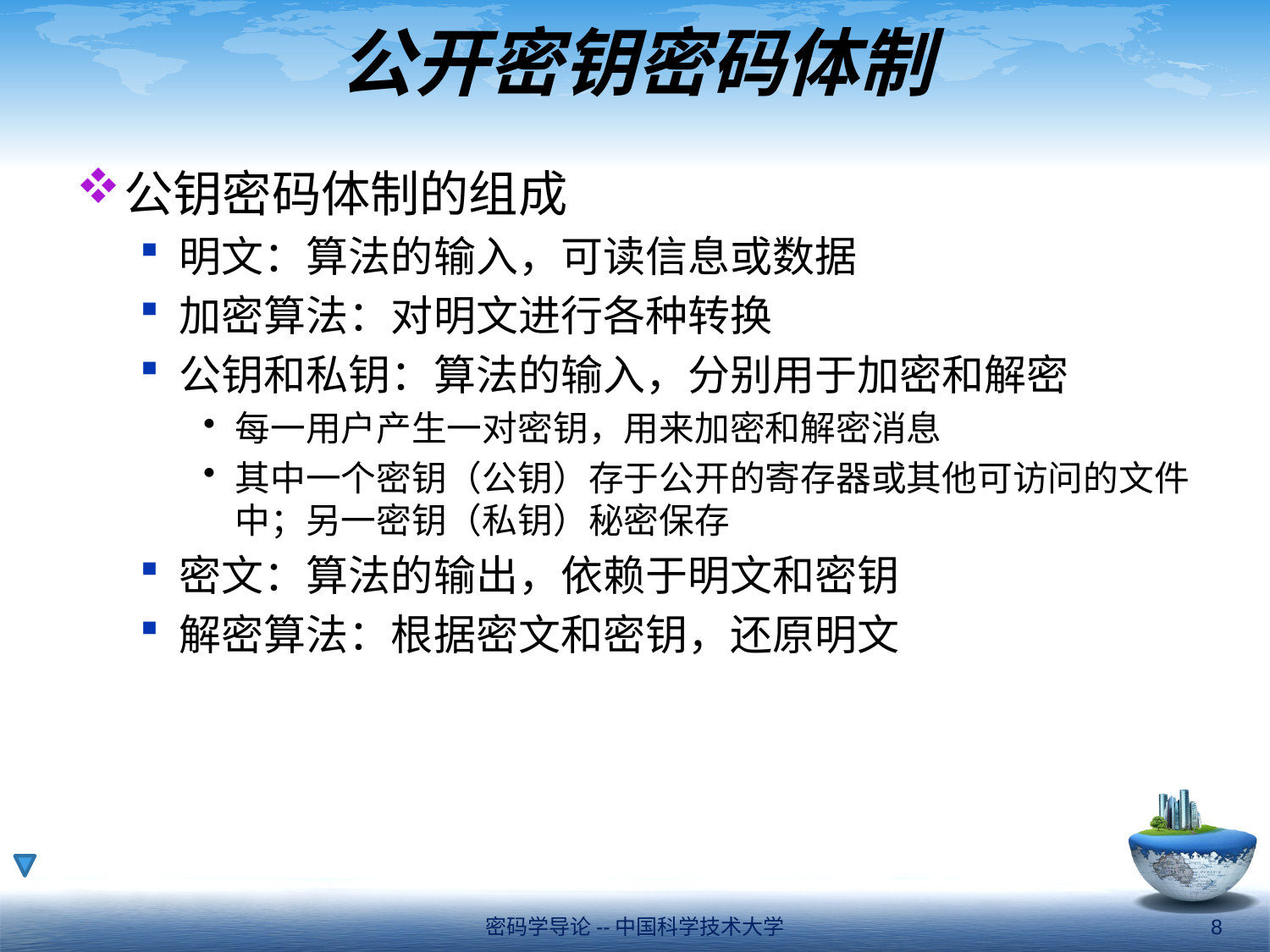

# 公开密钥密码体制
公钥密码体制的组成
明文：算法的输入，可读信息或数据
加密算法：对明文进行各种转换
公钥和私钥：算法的输入，分别用于加密和解密
每一用户产生一对密钥，用来加密和解密消息
其中一个密钥（公钥）存于公开的寄存器或其他可访问的文件中；另一密钥（私钥）秘密保存
密文：算法的输出，依赖于明文和密钥
解密算法：根据密文和密钥，还原明文

密码学导论--中国科学技术大学
8